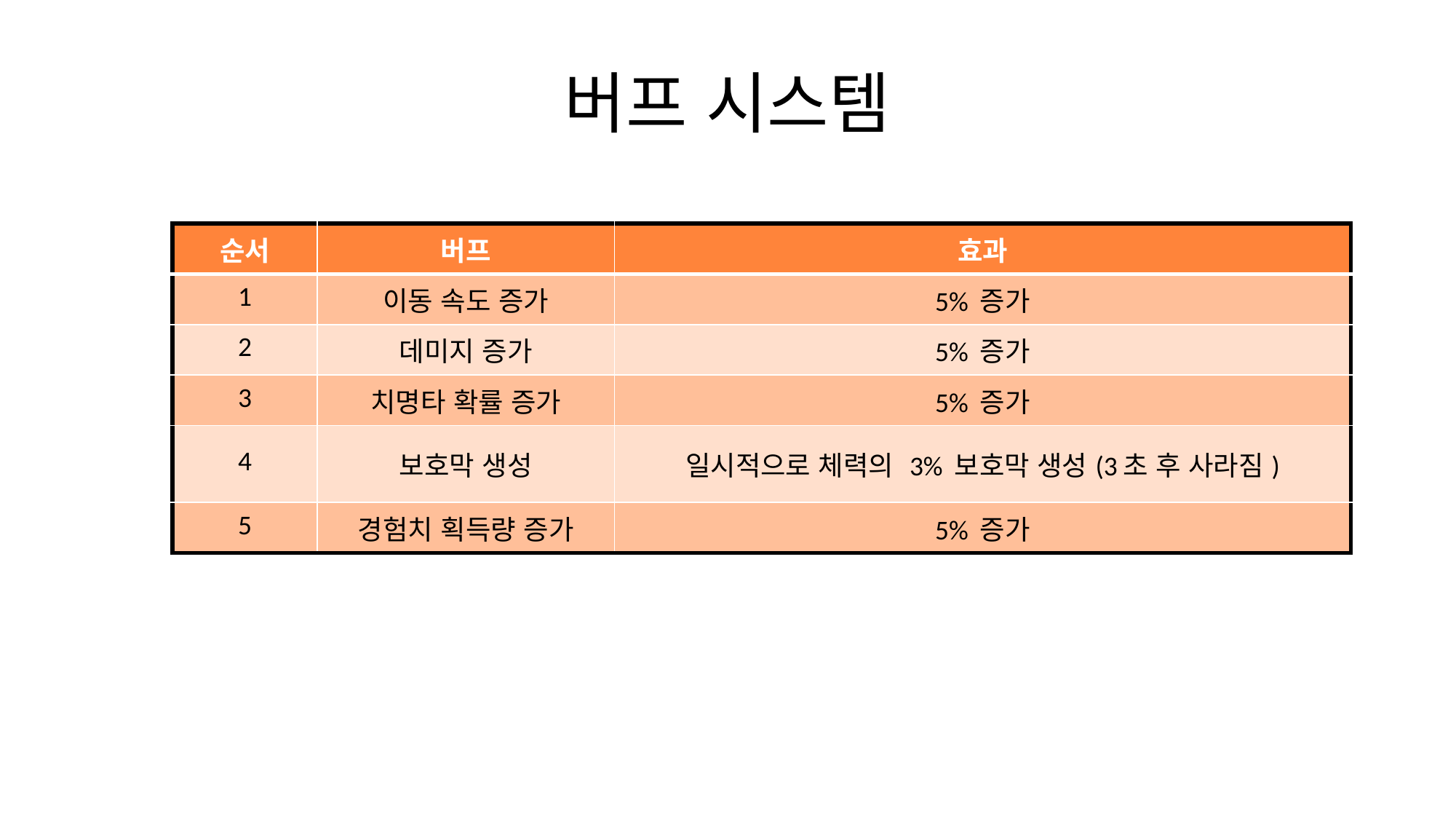

# 버프 시스템
| 순서 | 버프 | 효과 |
| --- | --- | --- |
| 1 | 이동 속도 증가 | 5% 증가 |
| 2 | 데미지 증가 | 5% 증가 |
| 3 | 치명타 확률 증가 | 5% 증가 |
| 4 | 보호막 생성 | 일시적으로 체력의 3% 보호막 생성(3초 후 사라짐) |
| 5 | 경험치 획득량 증가 | 5% 증가 |